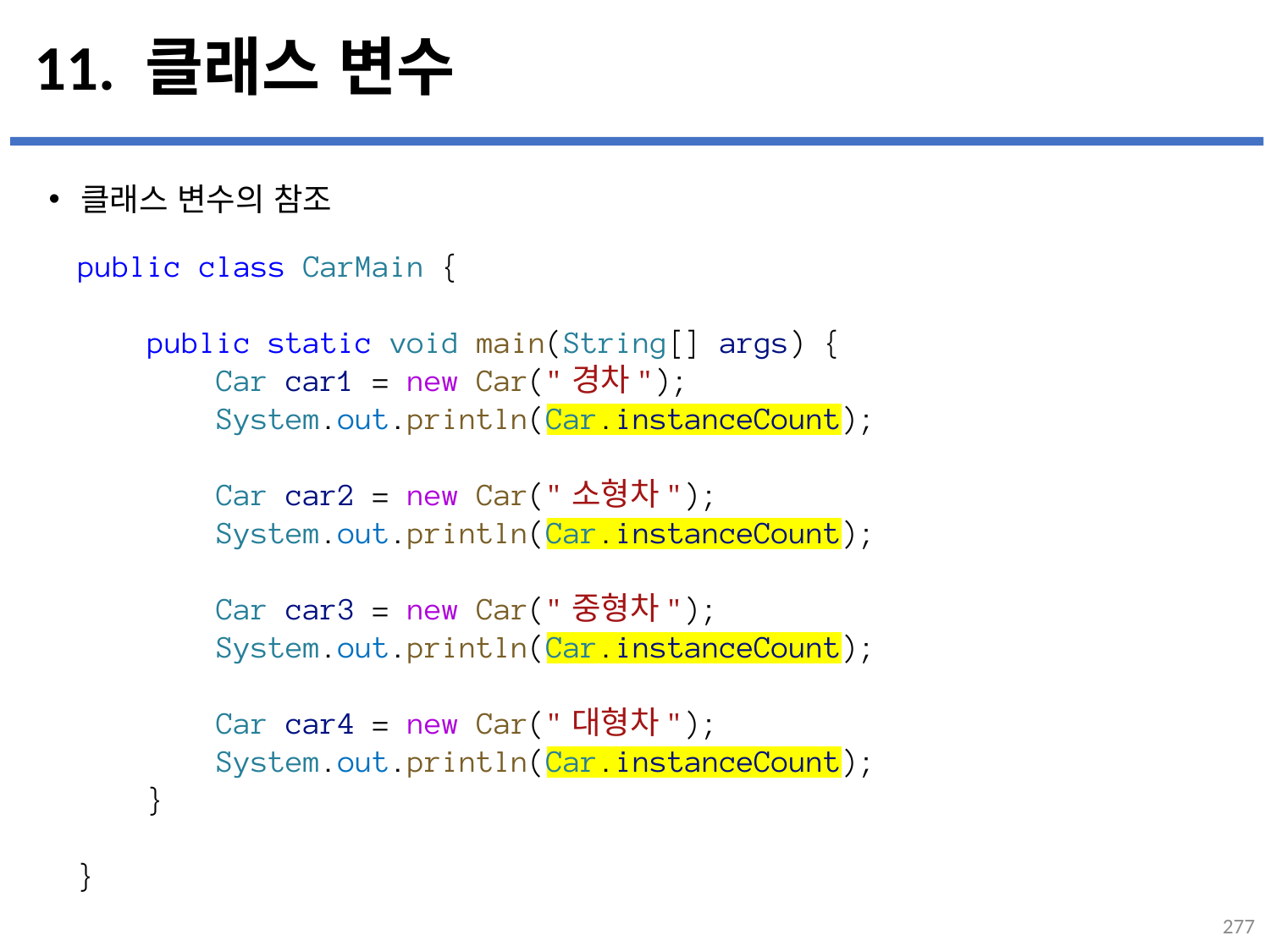

# 11. 클래스 변수
클래스 변수의 참조
...

설명
public class CarMain {

    public static void main(String[] args) {
        Car car1 = new Car("경차");
        System.out.println(Car.instanceCount);

        Car car2 = new Car("소형차");
        System.out.println(Car.instanceCount);
        Car car3 = new Car("중형차");
        System.out.println(Car.instanceCount);
        Car car4 = new Car("대형차");
        System.out.println(Car.instanceCount);
    }
}
277